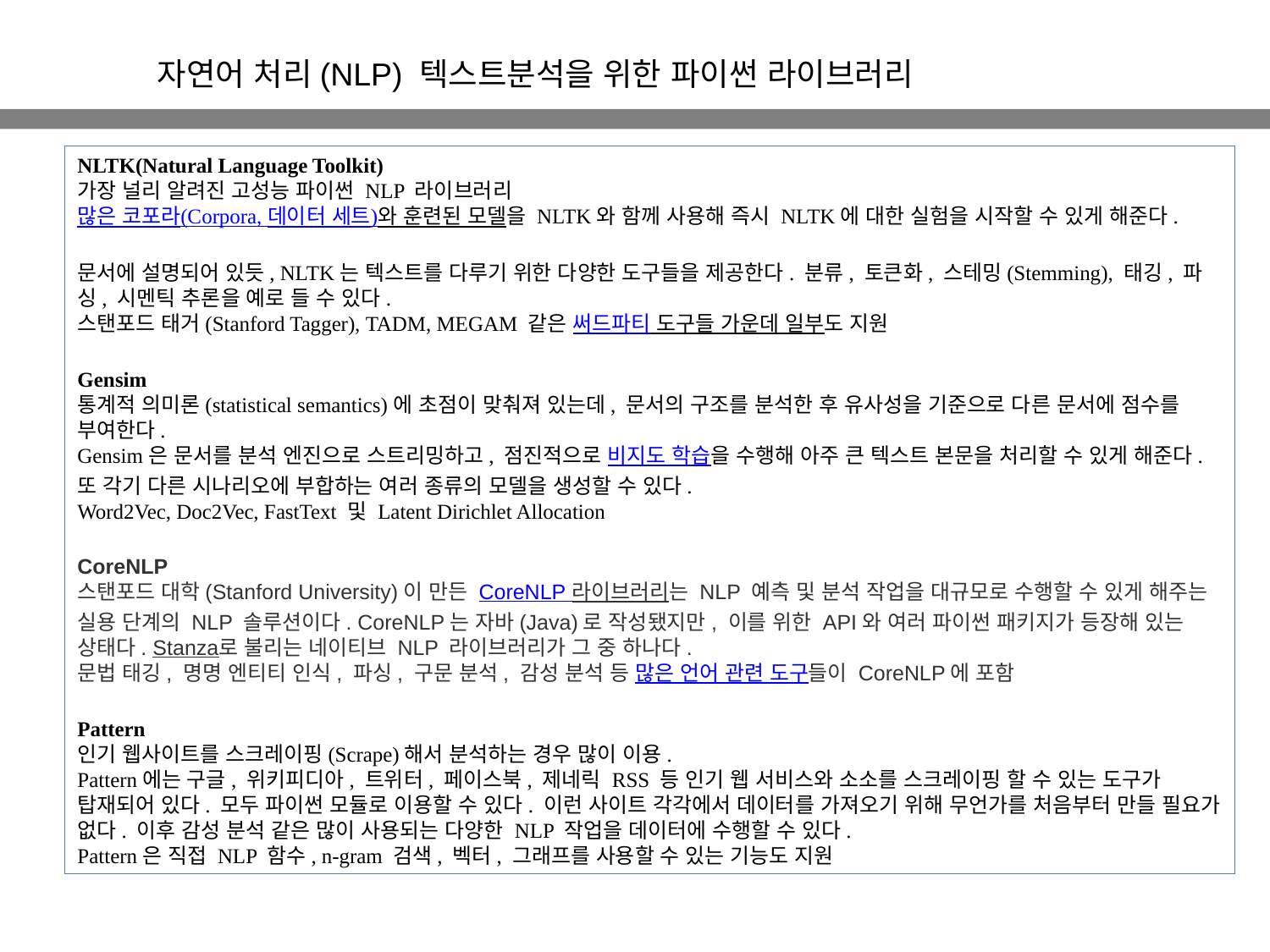

자연어 처리(NLP) 텍스트분석을 위한 파이썬 라이브러리

NLTK(Natural Language Toolkit)
가장 널리 알려진 고성능 파이썬 NLP 라이브러리
많은 코포라(Corpora, 데이터 세트)와 훈련된 모델을 NLTK와 함께 사용해 즉시 NLTK에 대한 실험을 시작할 수 있게 해준다.
문서에 설명되어 있듯, NLTK는 텍스트를 다루기 위한 다양한 도구들을 제공한다. 분류, 토큰화, 스테밍(Stemming), 태깅, 파싱, 시멘틱 추론을 예로 들 수 있다.
스탠포드 태거(Stanford Tagger), TADM, MEGAM 같은 써드파티 도구들 가운데 일부도 지원

Gensim
통계적 의미론(statistical semantics)에 초점이 맞춰져 있는데, 문서의 구조를 분석한 후 유사성을 기준으로 다른 문서에 점수를 부여한다.
Gensim은 문서를 분석 엔진으로 스트리밍하고, 점진적으로 비지도 학습을 수행해 아주 큰 텍스트 본문을 처리할 수 있게 해준다. 또 각기 다른 시나리오에 부합하는 여러 종류의 모델을 생성할 수 있다.
Word2Vec, Doc2Vec, FastText 및 Latent Dirichlet Allocation

CoreNLP
스탠포드 대학(Stanford University)이 만든 CoreNLP 라이브러리는 NLP 예측 및 분석 작업을 대규모로 수행할 수 있게 해주는 실용 단계의 NLP 솔루션이다. CoreNLP는 자바(Java)로 작성됐지만, 이를 위한 API와 여러 파이썬 패키지가 등장해 있는 상태다. Stanza로 불리는 네이티브 NLP 라이브러리가 그 중 하나다.
문법 태깅, 명명 엔티티 인식, 파싱, 구문 분석, 감성 분석 등 많은 언어 관련 도구들이 CoreNLP에 포함

Pattern
인기 웹사이트를 스크레이핑(Scrape)해서 분석하는 경우 많이 이용.
Pattern에는 구글, 위키피디아, 트위터, 페이스북, 제네릭 RSS 등 인기 웹 서비스와 소소를 스크레이핑 할 수 있는 도구가 탑재되어 있다. 모두 파이썬 모듈로 이용할 수 있다. 이런 사이트 각각에서 데이터를 가져오기 위해 무언가를 처음부터 만들 필요가 없다. 이후 감성 분석 같은 많이 사용되는 다양한 NLP 작업을 데이터에 수행할 수 있다.
Pattern은 직접 NLP 함수, n-gram 검색, 벡터, 그래프를 사용할 수 있는 기능도 지원